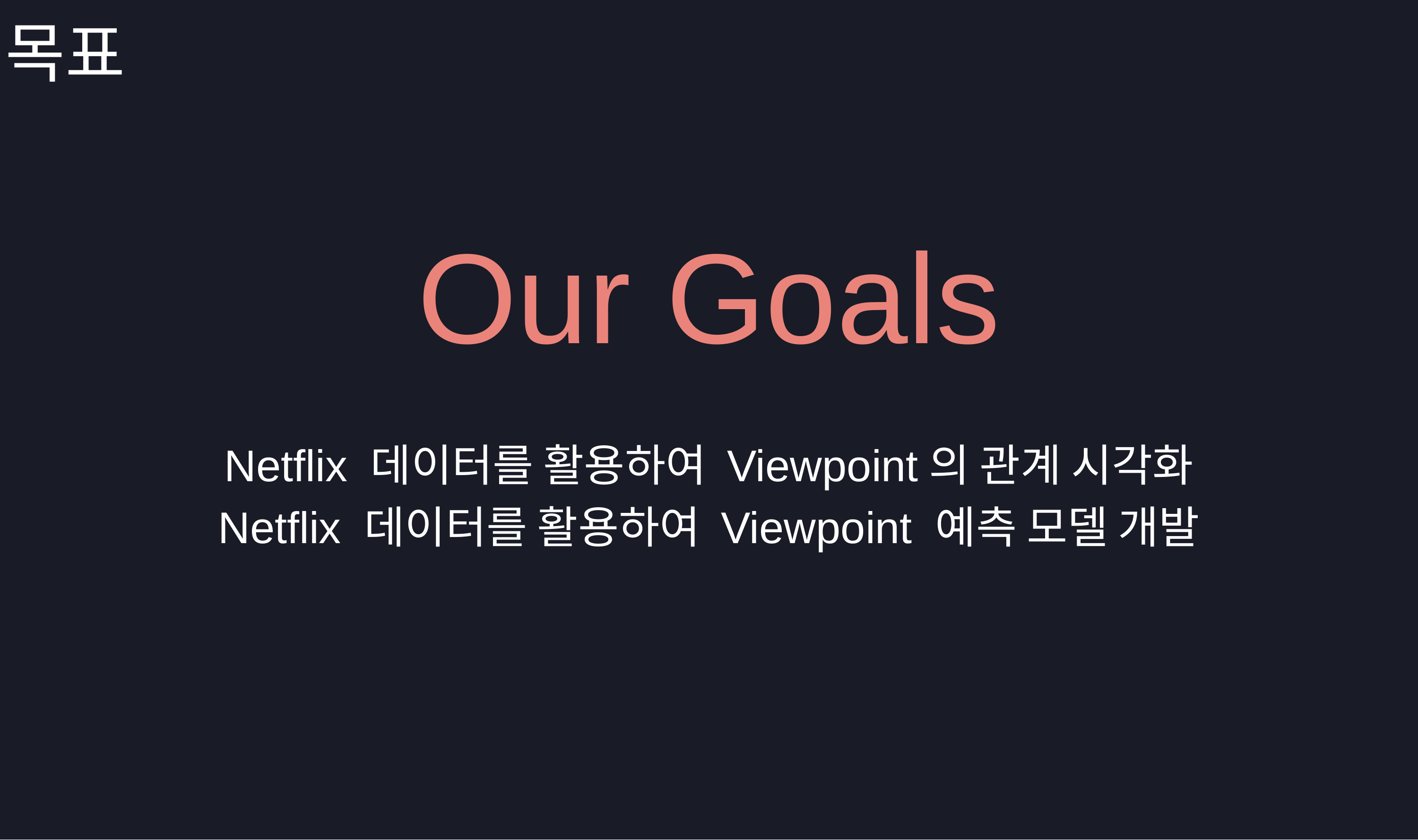

목표
Our Goals
Netflix 데이터를 활용하여 Viewpoint의 관계 시각화
Netflix 데이터를 활용하여 Viewpoint 예측 모델 개발